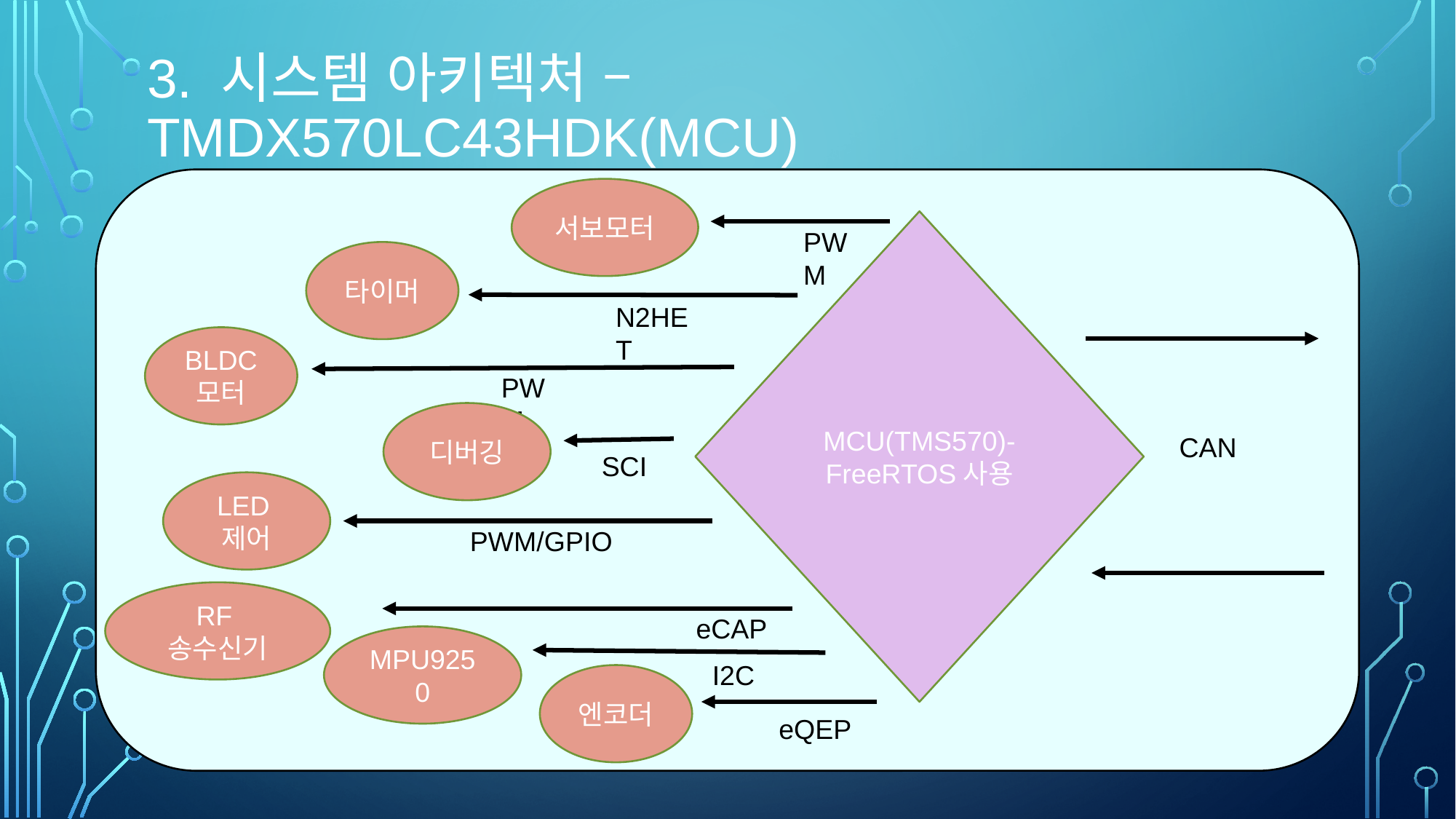

# 3. 시스템 아키텍처 – TMDX570LC43HDK(MCU)

서보모터
MCU(TMS570)-FreeRTOS사용
PWM
타이머
N2HET
BLDC 모터
PWM
디버깅
CAN
SCI
LED제어
PWM/GPIO
RF송수신기
eCAP
MPU9250
I2C
엔코더
eQEP